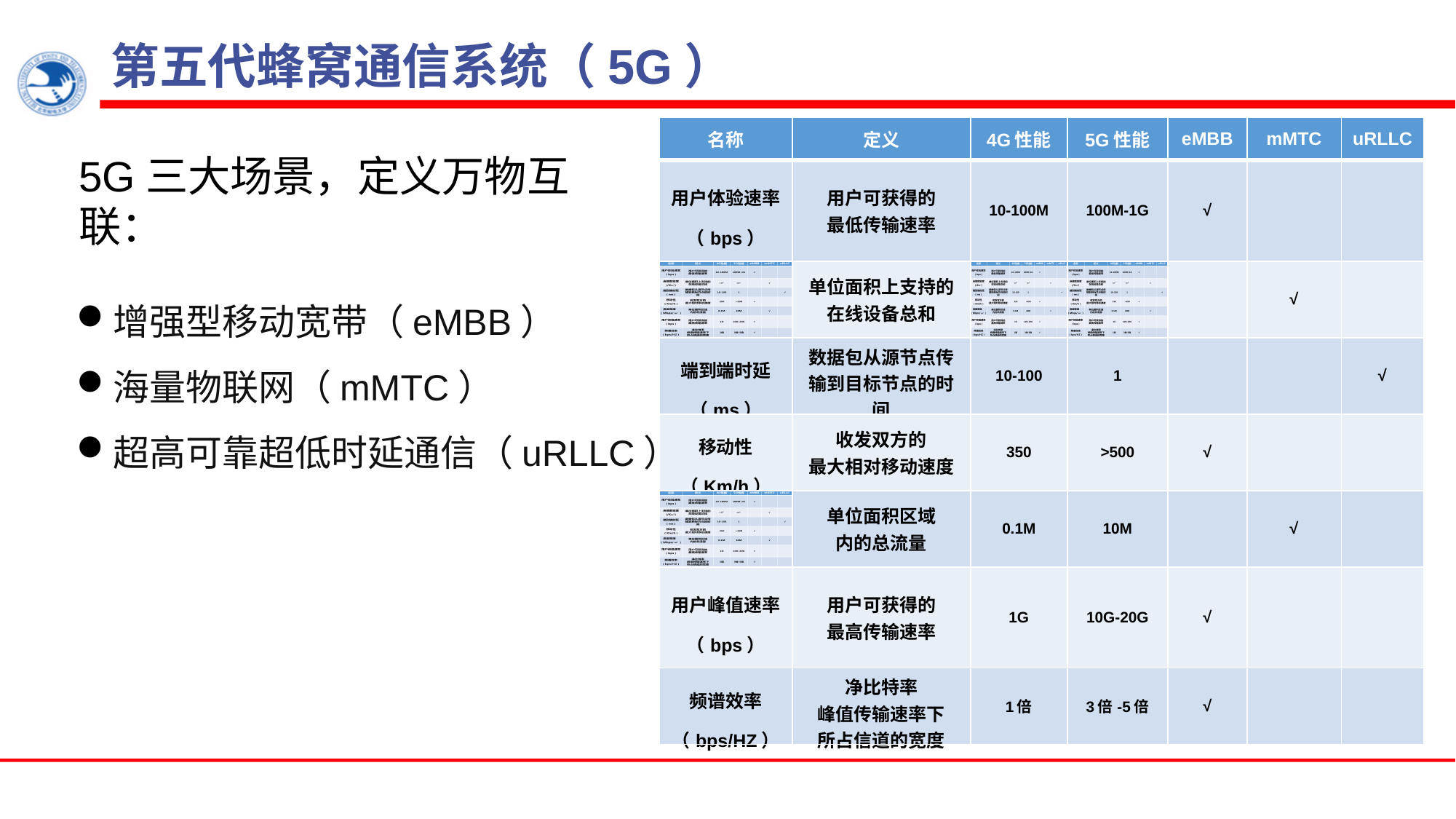

# 第五代蜂窝通信系统（5G）
| 名称 | 定义 | 4G性能 | 5G性能 | eMBB | mMTC | uRLLC |
| --- | --- | --- | --- | --- | --- | --- |
| 用户体验速率 （bps） | 用户可获得的 最低传输速率 | 10-100M | 100M-1G | √ |  |  |
|  | 单位面积上支持的 在线设备总和 |  |  |  | √ |  |
| 端到端时延 （ms） | 数据包从源节点传输到目标节点的时间 | 10-100 | 1 |  |  | √ |
| 移动性 （Km/h） | 收发双方的 最大相对移动速度 | 350 | >500 | √ |  |  |
|  | 单位面积区域 内的总流量 | 0.1M | 10M |  | √ |  |
| 用户峰值速率 （bps） | 用户可获得的 最高传输速率 | 1G | 10G-20G | √ |  |  |
| 频谱效率 （bps/HZ） | 净比特率 峰值传输速率下 所占信道的宽度 | 1倍 | 3倍-5倍 | √ |  |  |
5G三大场景，定义万物互联：
增强型移动宽带（eMBB）
海量物联网（mMTC）
超高可靠超低时延通信（uRLLC）
5